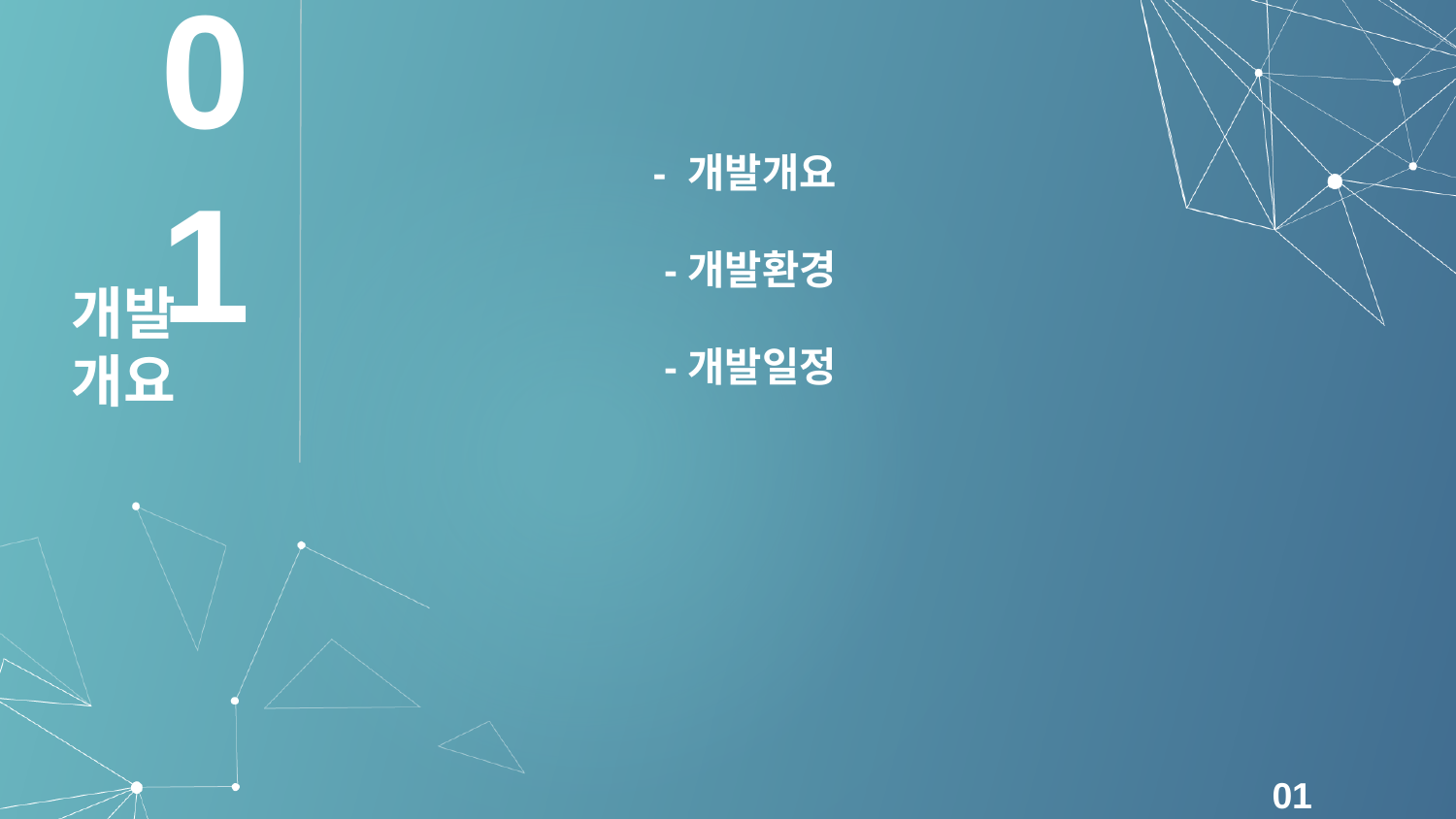

01
- 개발개요

 -개발환경

 -개발일정
개발 개요
01 개발개요